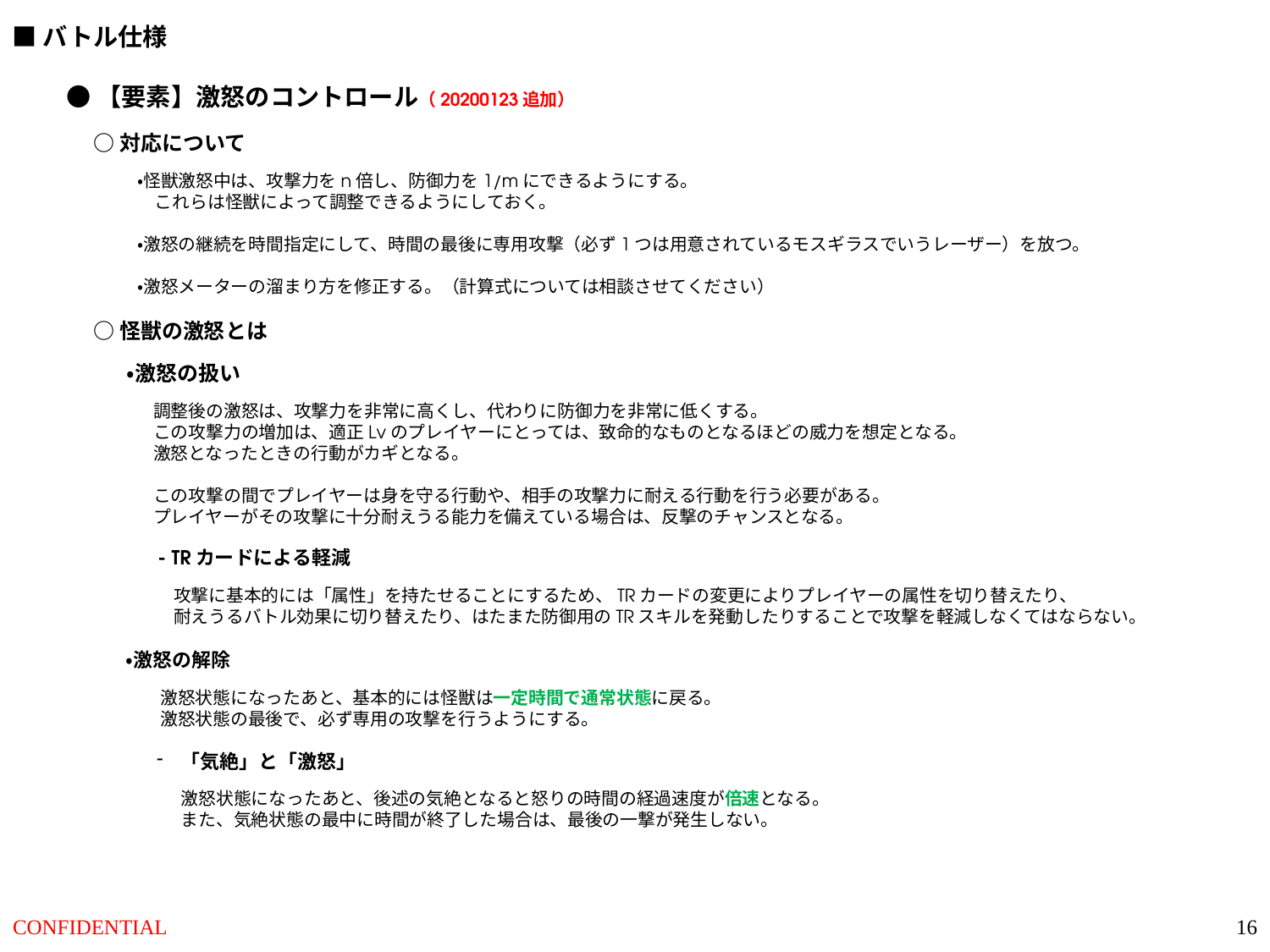

■バトル仕様
●【要素】激怒のコントロール（20200123追加）
○対応について
・怪獣激怒中は、攻撃力をn倍し、防御力を1/mにできるようにする。
　これらは怪獣によって調整できるようにしておく。

・激怒の継続を時間指定にして、時間の最後に専用攻撃（必ず1つは用意されているモスギラスでいうレーザー）を放つ。

・激怒メーターの溜まり方を修正する。（計算式については相談させてください）
○怪獣の激怒とは
・激怒の扱い
調整後の激怒は、攻撃力を非常に高くし、代わりに防御力を非常に低くする。
この攻撃力の増加は、適正Lvのプレイヤーにとっては、致命的なものとなるほどの威力を想定となる。
激怒となったときの行動がカギとなる。

この攻撃の間でプレイヤーは身を守る行動や、相手の攻撃力に耐える行動を行う必要がある。
プレイヤーがその攻撃に十分耐えうる能力を備えている場合は、反撃のチャンスとなる。
- TRカードによる軽減
攻撃に基本的には「属性」を持たせることにするため、TRカードの変更によりプレイヤーの属性を切り替えたり、
耐えうるバトル効果に切り替えたり、はたまた防御用のTRスキルを発動したりすることで攻撃を軽減しなくてはならない。
・激怒の解除
激怒状態になったあと、基本的には怪獣は一定時間で通常状態に戻る。
激怒状態の最後で、必ず専用の攻撃を行うようにする。
「気絶」と「激怒」
激怒状態になったあと、後述の気絶となると怒りの時間の経過速度が倍速となる。
また、気絶状態の最中に時間が終了した場合は、最後の一撃が発生しない。
16
CONFIDENTIAL